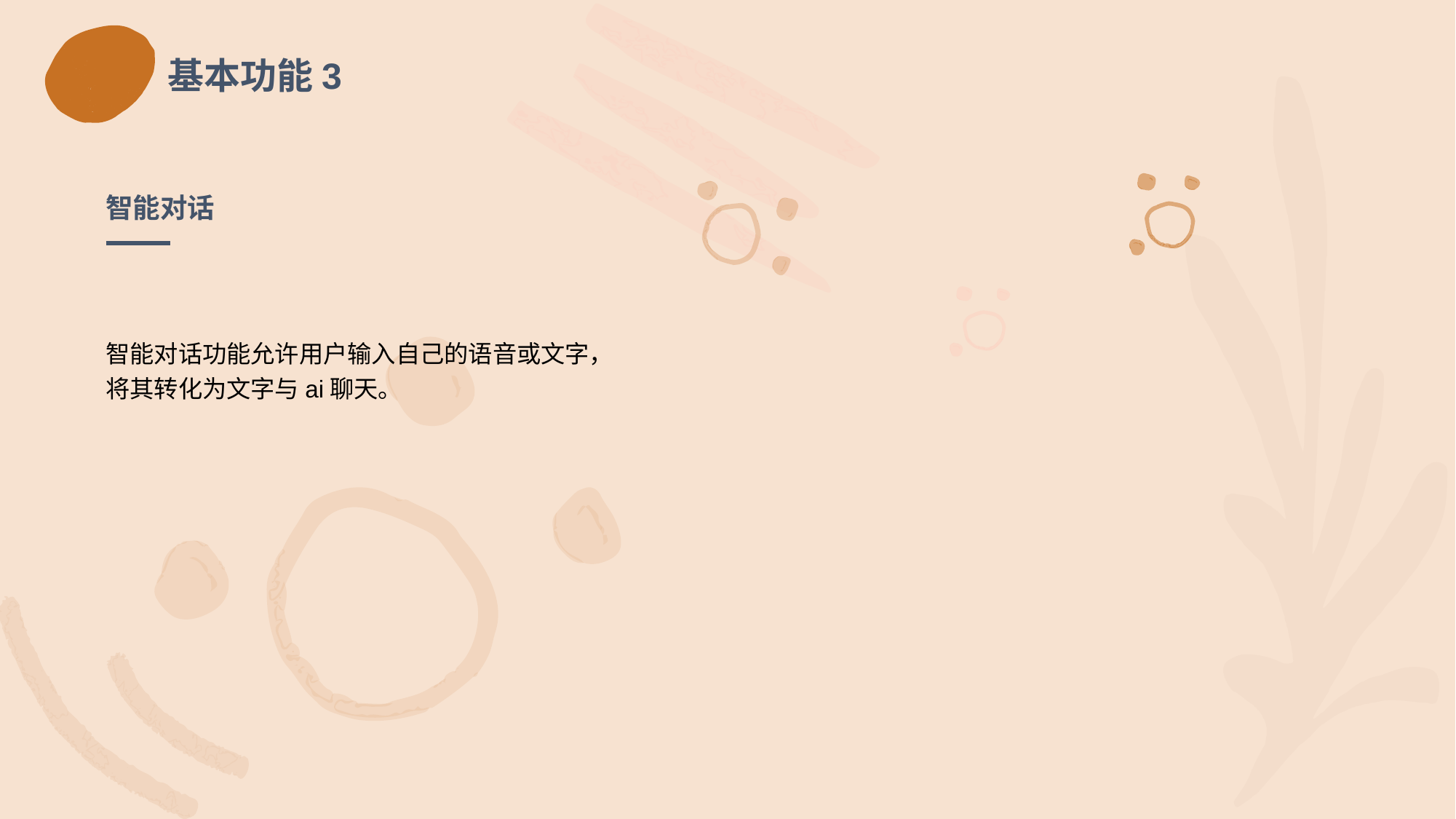

# 基本功能3

智能对话

智能对话功能允许用户输入自己的语音或文字，将其转化为文字与ai聊天。